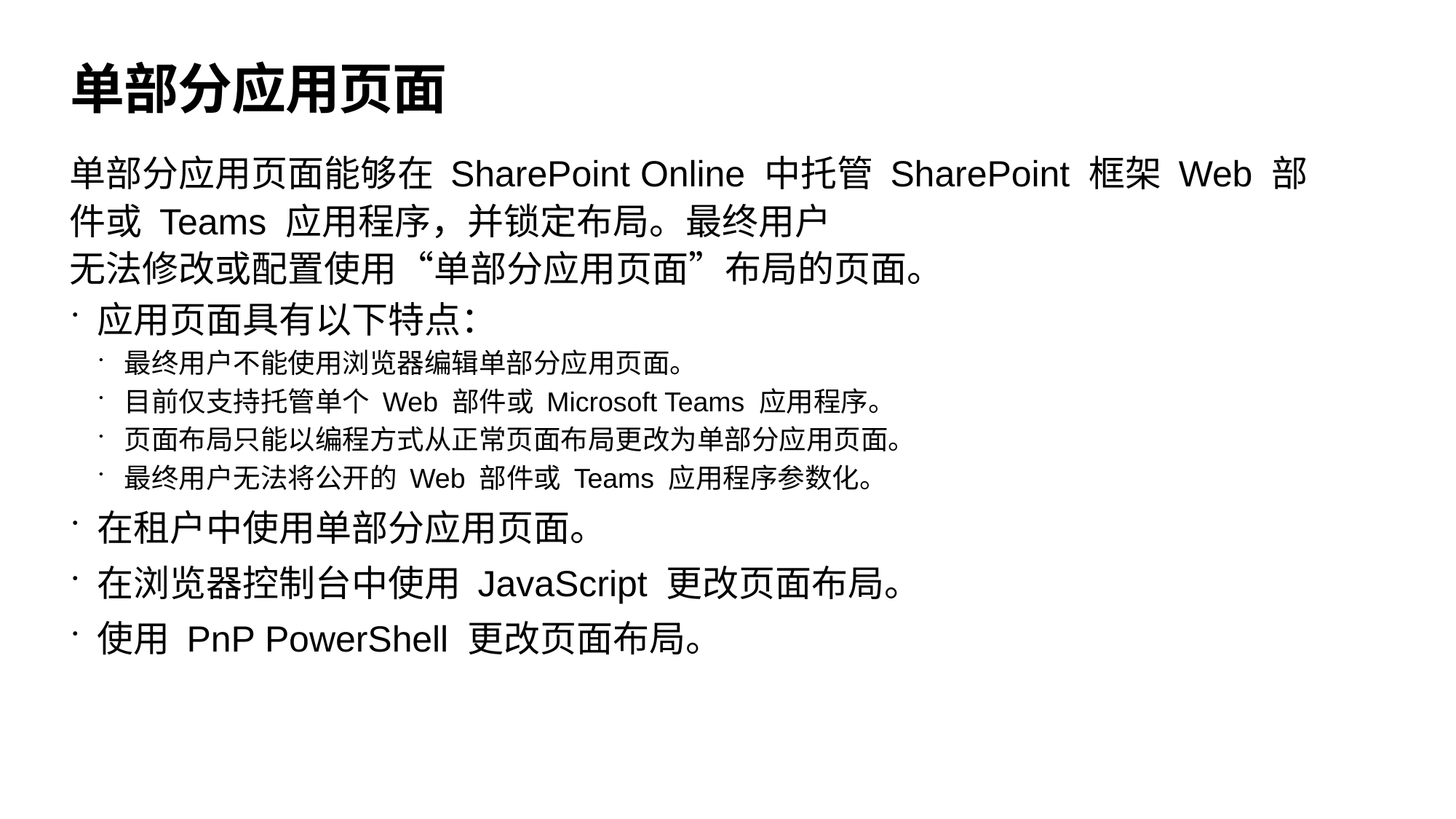

# 单部分应用页面
单部分应用页面能够在 SharePoint Online 中托管 SharePoint 框架 Web 部件或 Teams 应用程序，并锁定布局。最终用户
无法修改或配置使用“单部分应用页面”布局的页面。
应用页面具有以下特点：
最终用户不能使用浏览器编辑单部分应用页面。
目前仅支持托管单个 Web 部件或 Microsoft Teams 应用程序。
页面布局只能以编程方式从正常页面布局更改为单部分应用页面。
最终用户无法将公开的 Web 部件或 Teams 应用程序参数化。
在租户中使用单部分应用页面。
在浏览器控制台中使用 JavaScript 更改页面布局。
使用 PnP PowerShell 更改页面布局。